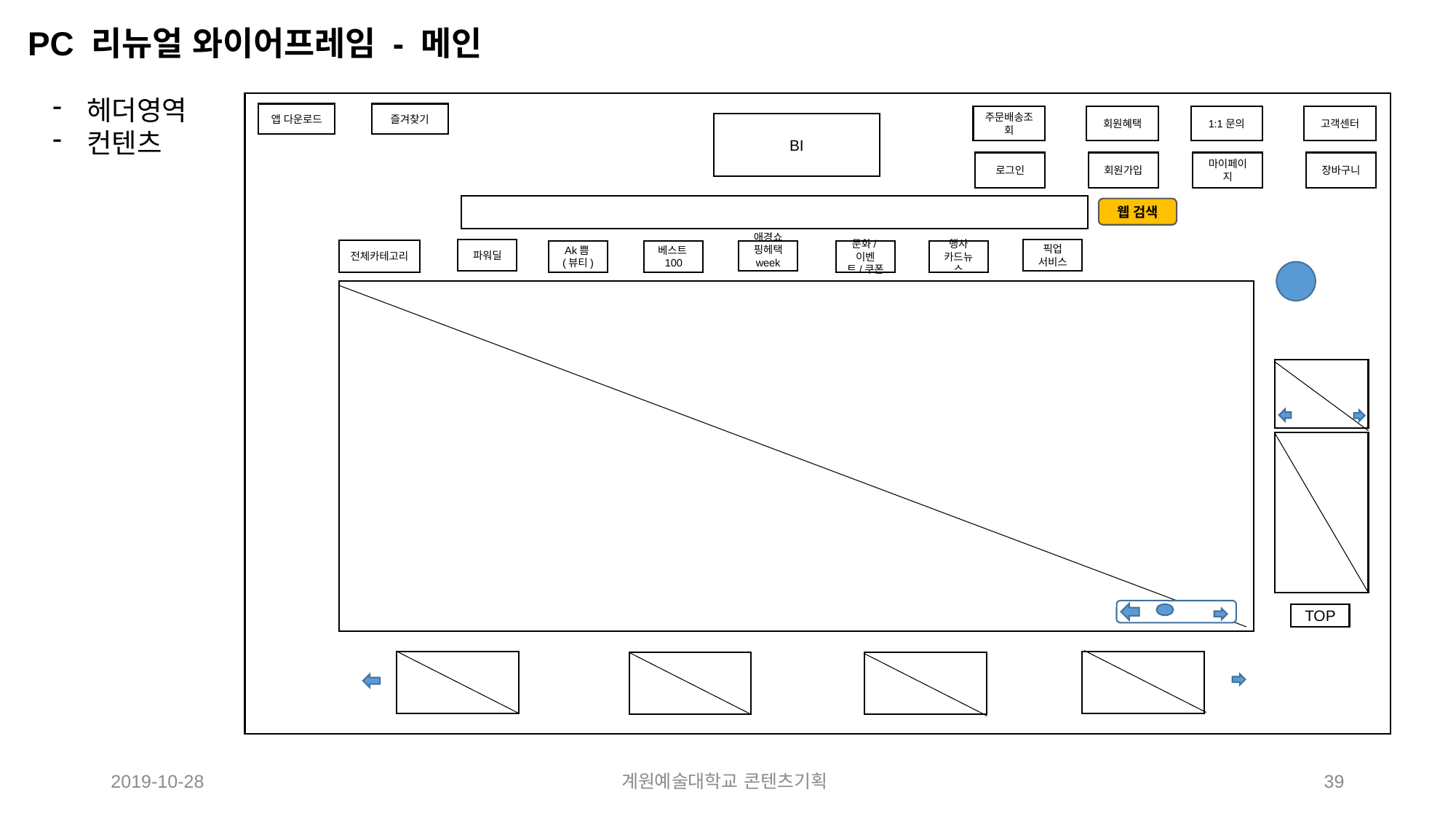

PC 리뉴얼 와이어프레임 - 메인
헤더영역
컨텐츠

앱 다운로드
즐겨찾기
주문배송조회
회원혜택
1:1문의
고객센터
BI
로그인
회원가입
마이페이지
장바구니

웹 검색
파워딜
픽업
서비스
전체카테고리
Ak쁨(뷰티)
베스트100
애경쇼핑헤택 week

문화/이벤트/쿠폰
행사
카드뉴스

TOP

2019-10-28
계원예술대학교 콘텐츠기획
39